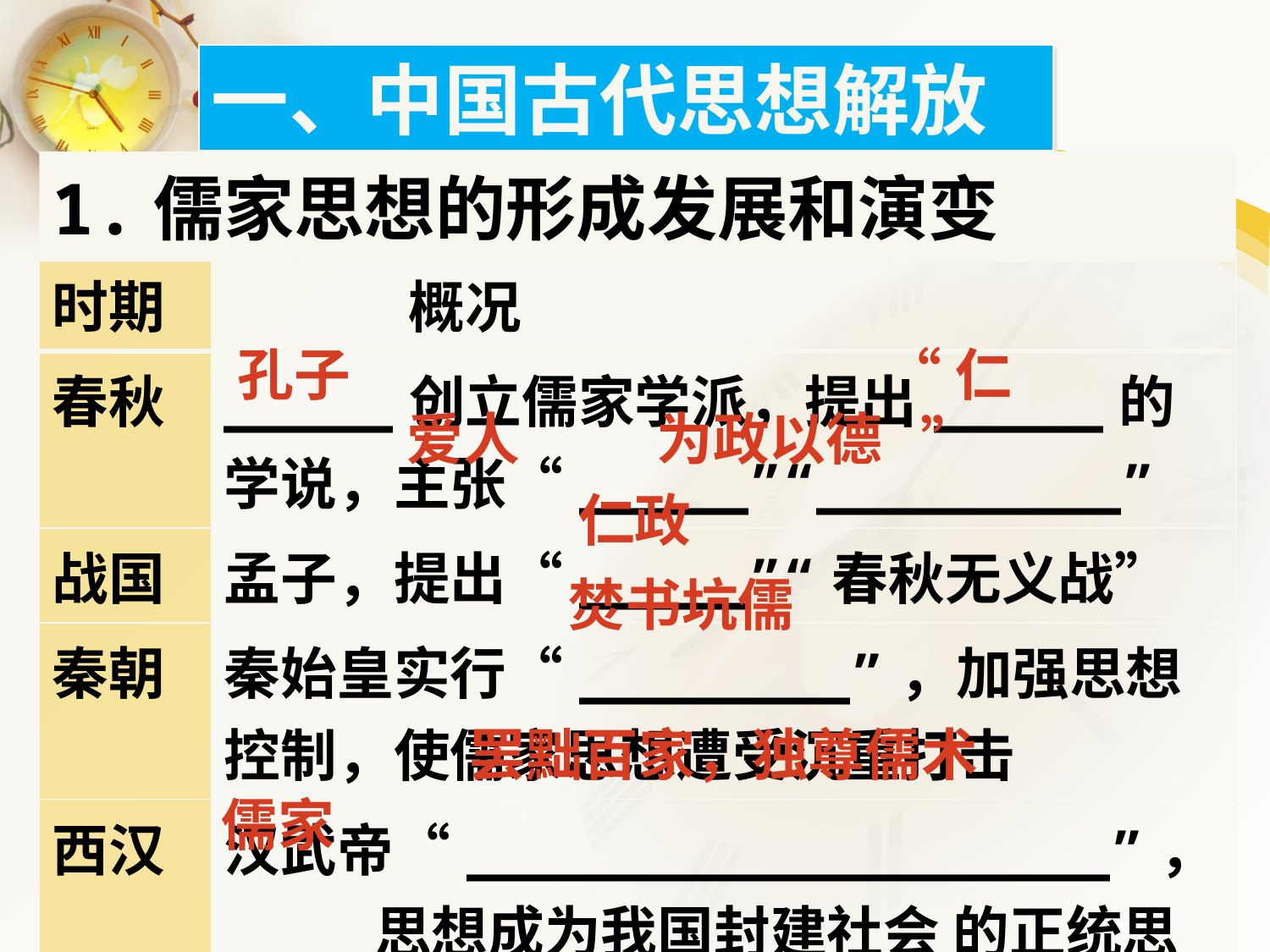

一、中国古代思想解放
1.儒家思想的形成发展和演变
| 时期 | 概况 |
| --- | --- |
| 春秋 | \_\_\_\_\_创立儒家学派，提出\_\_\_\_\_的学说，主张“\_\_\_\_\_”“\_\_\_\_\_\_\_\_\_” |
| 战国 | 孟子，提出“\_\_\_\_\_”“春秋无义战” |
| 秦朝 | 秦始皇实行“\_\_\_\_\_\_\_\_”，加强思想控制，使儒家思想遭受沉重打击 |
| 西汉 | 汉武帝“\_\_\_\_\_\_\_\_\_\_\_\_\_\_\_\_\_\_\_”， \_\_\_\_思想成为我国封建社会 的正统思想 |
孔子
“仁”
爱人
为政以德
仁政
焚书坑儒
罢黜百家，独尊儒术
儒家